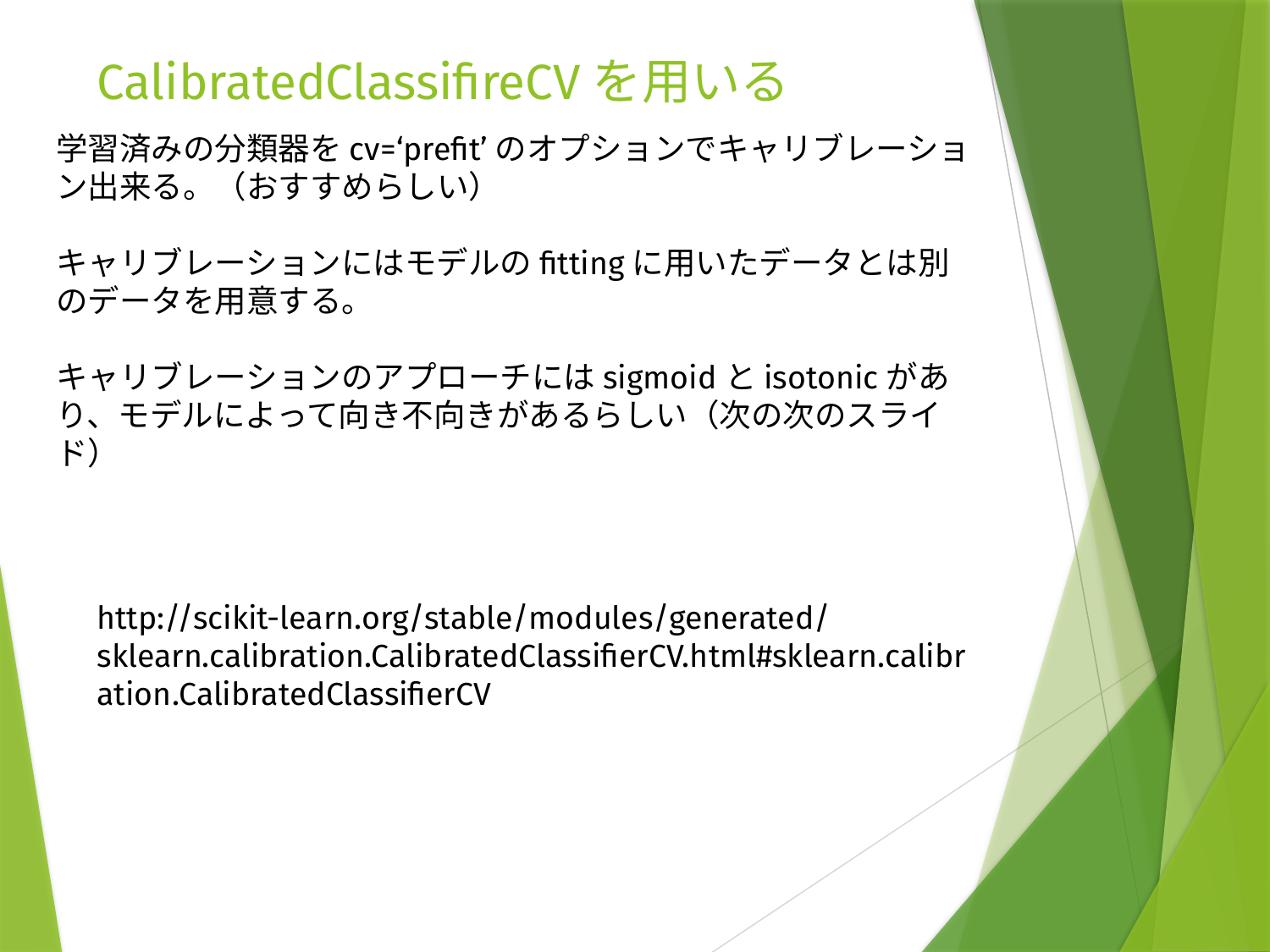

# CalibratedClassifireCVを用いる
学習済みの分類器をcv=‘prefit’のオプションでキャリブレーション出来る。（おすすめらしい）

キャリブレーションにはモデルのfittingに用いたデータとは別のデータを用意する。

キャリブレーションのアプローチにはsigmoidとisotonicがあり、モデルによって向き不向きがあるらしい（次の次のスライド）
http://scikit-learn.org/stable/modules/generated/sklearn.calibration.CalibratedClassifierCV.html#sklearn.calibration.CalibratedClassifierCV